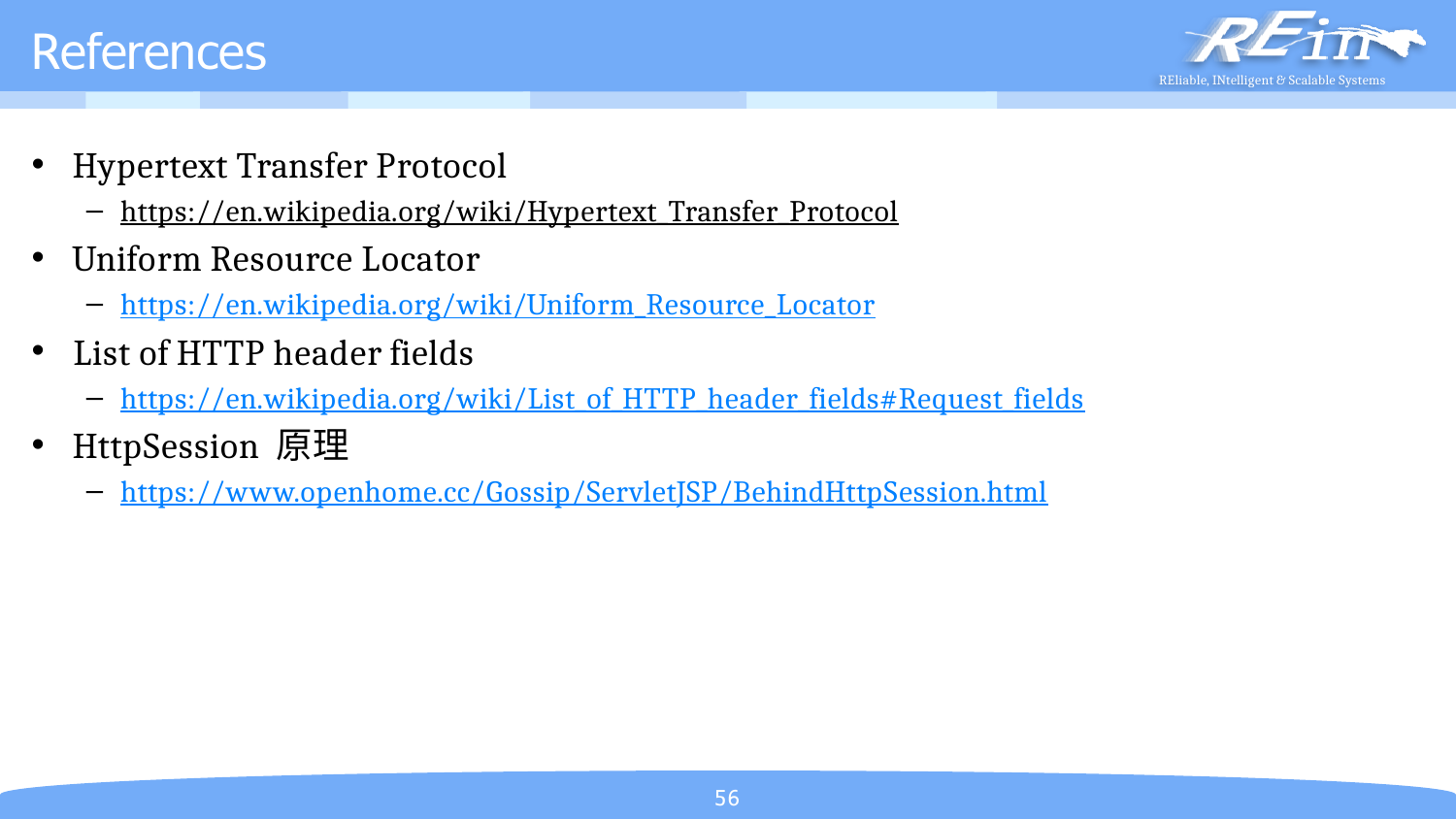

# References
Hypertext Transfer Protocol
https://en.wikipedia.org/wiki/Hypertext_Transfer_Protocol
Uniform Resource Locator
https://en.wikipedia.org/wiki/Uniform_Resource_Locator
List of HTTP header fields
https://en.wikipedia.org/wiki/List_of_HTTP_header_fields#Request_fields
HttpSession 原理
https://www.openhome.cc/Gossip/ServletJSP/BehindHttpSession.html
56